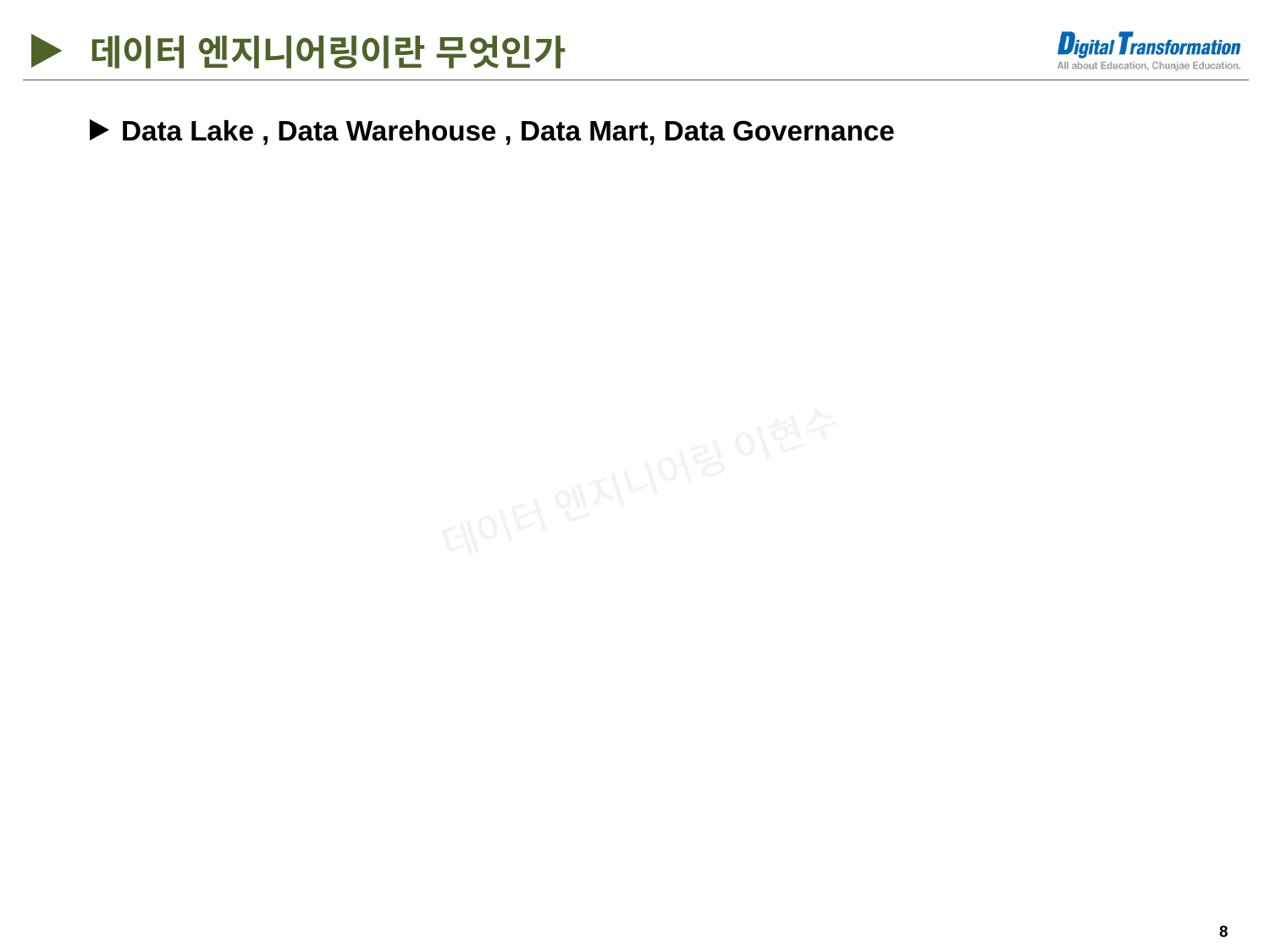

데이터 엔지니어링이란 무엇인가

Data Lake , Data Warehouse , Data Mart, Data Governance